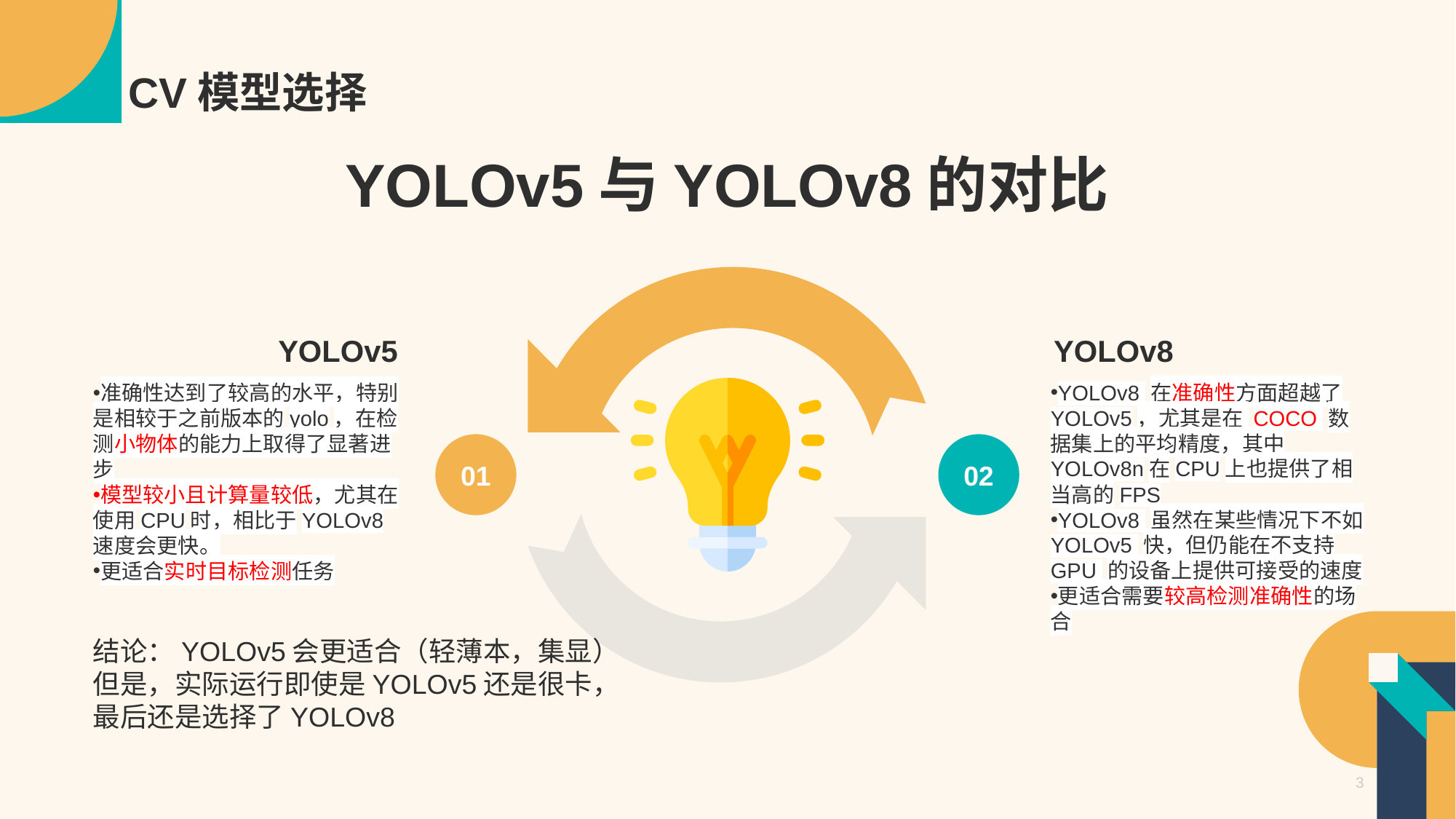

# CV模型选择
YOLOv5与YOLOv8的对比

YOLOv8
YOLOv8 在准确性方面超越了 YOLOv5，尤其是在 COCO 数据集上的平均精度，其中YOLOv8n在CPU上也提供了相当高的FPS
YOLOv8 虽然在某些情况下不如 YOLOv5 快，但仍能在不支持 GPU 的设备上提供可接受的速度
更适合需要较高检测准确性的场合
02
YOLOv5
准确性达到了较高的水平，特别是相较于之前版本的yolo，在检测小物体的能力上取得了显著进步
模型较小且计算量较低，尤其在使用CPU时，相比于YOLOv8速度会更快。
更适合实时目标检测任务
01

结论：YOLOv5会更适合（轻薄本，集显）
但是，实际运行即使是YOLOv5还是很卡，
最后还是选择了YOLOv8
3